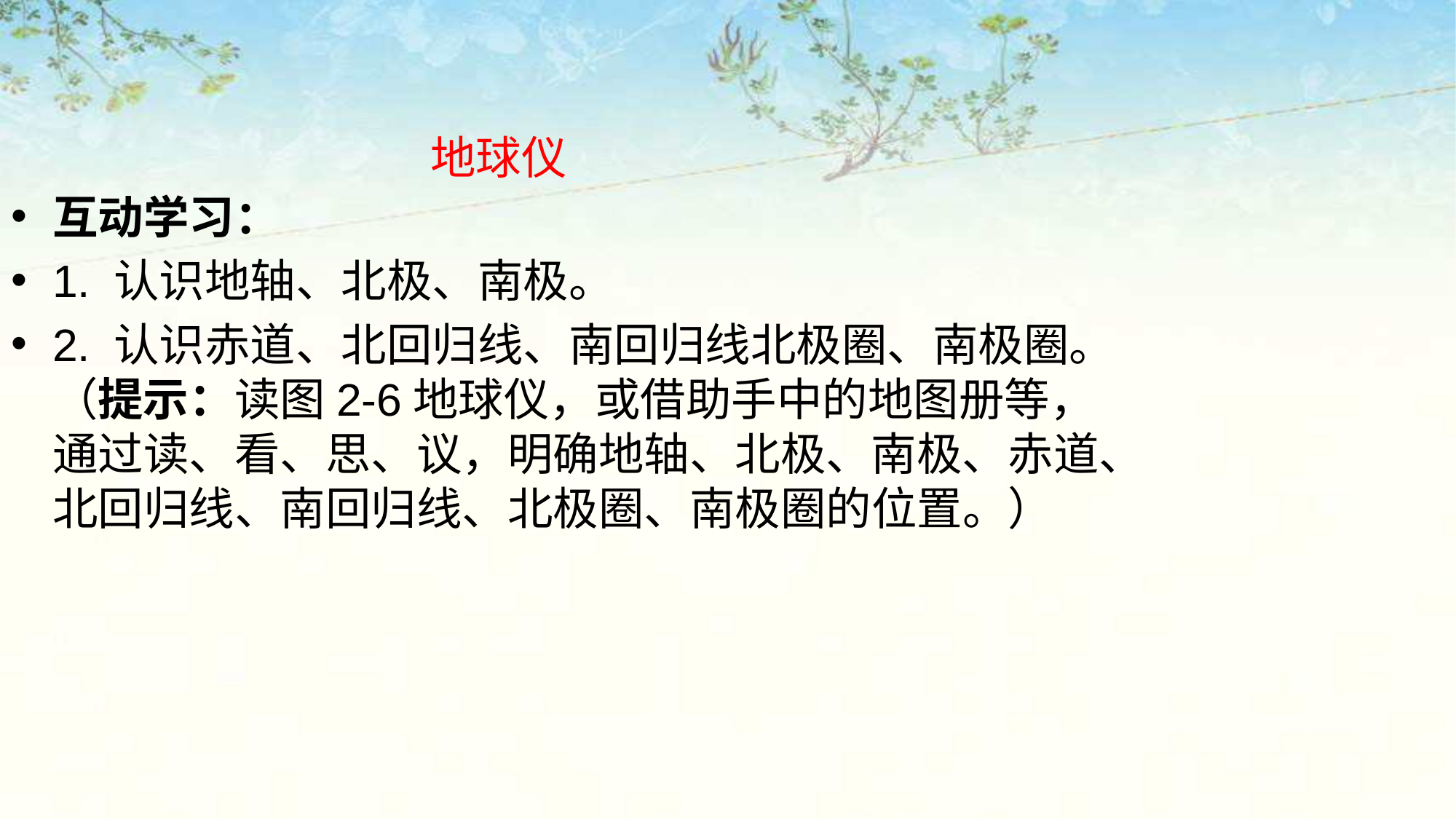

地球仪
互动学习：
1. 认识地轴、北极、南极。
2. 认识赤道、北回归线、南回归线北极圈、南极圈。（提示：读图2-6地球仪，或借助手中的地图册等，通过读、看、思、议，明确地轴、北极、南极、赤道、北回归线、南回归线、北极圈、南极圈的位置。）